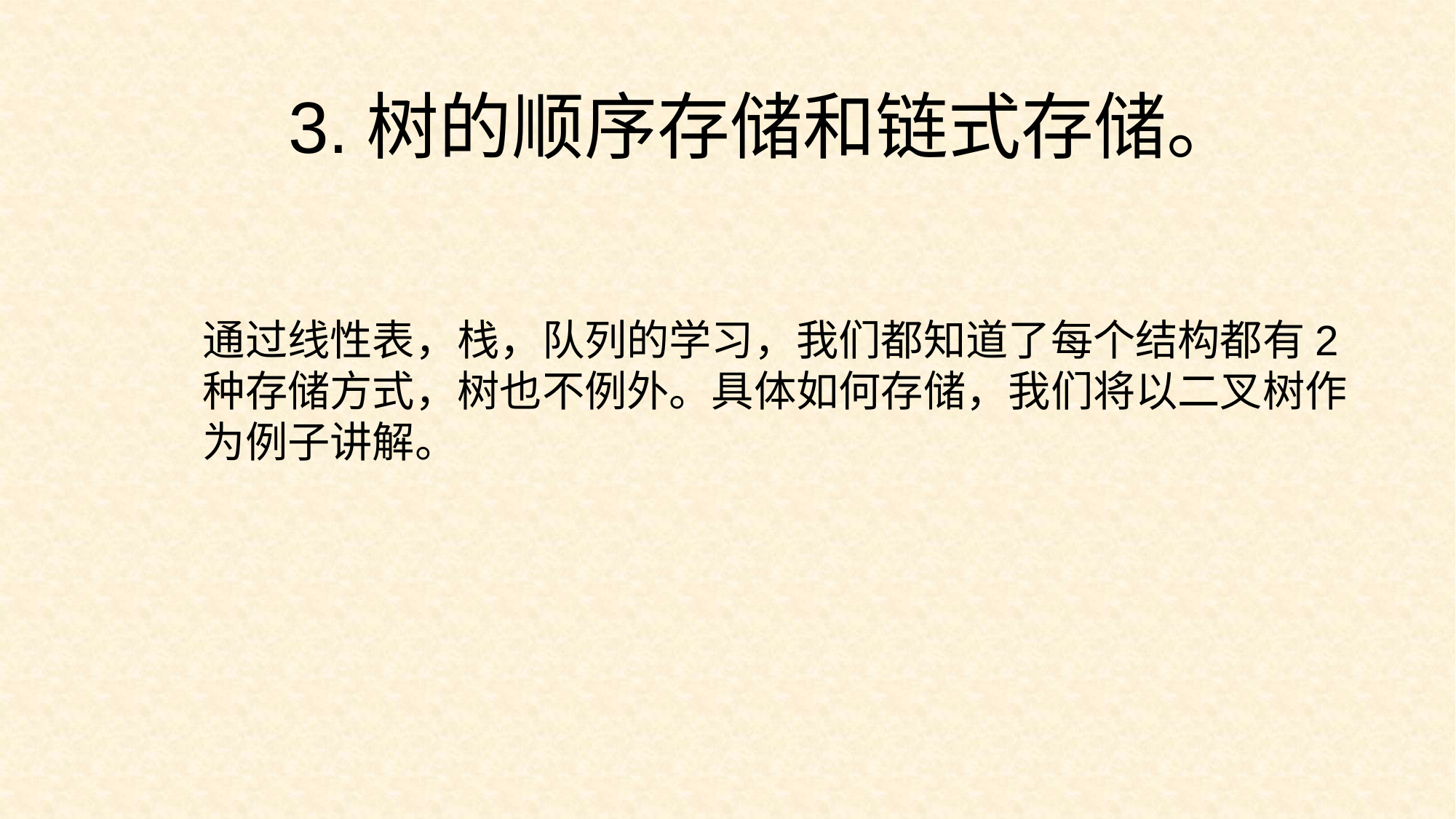

3.树的顺序存储和链式存储。
通过线性表，栈，队列的学习，我们都知道了每个结构都有2种存储方式，树也不例外。具体如何存储，我们将以二叉树作为例子讲解。